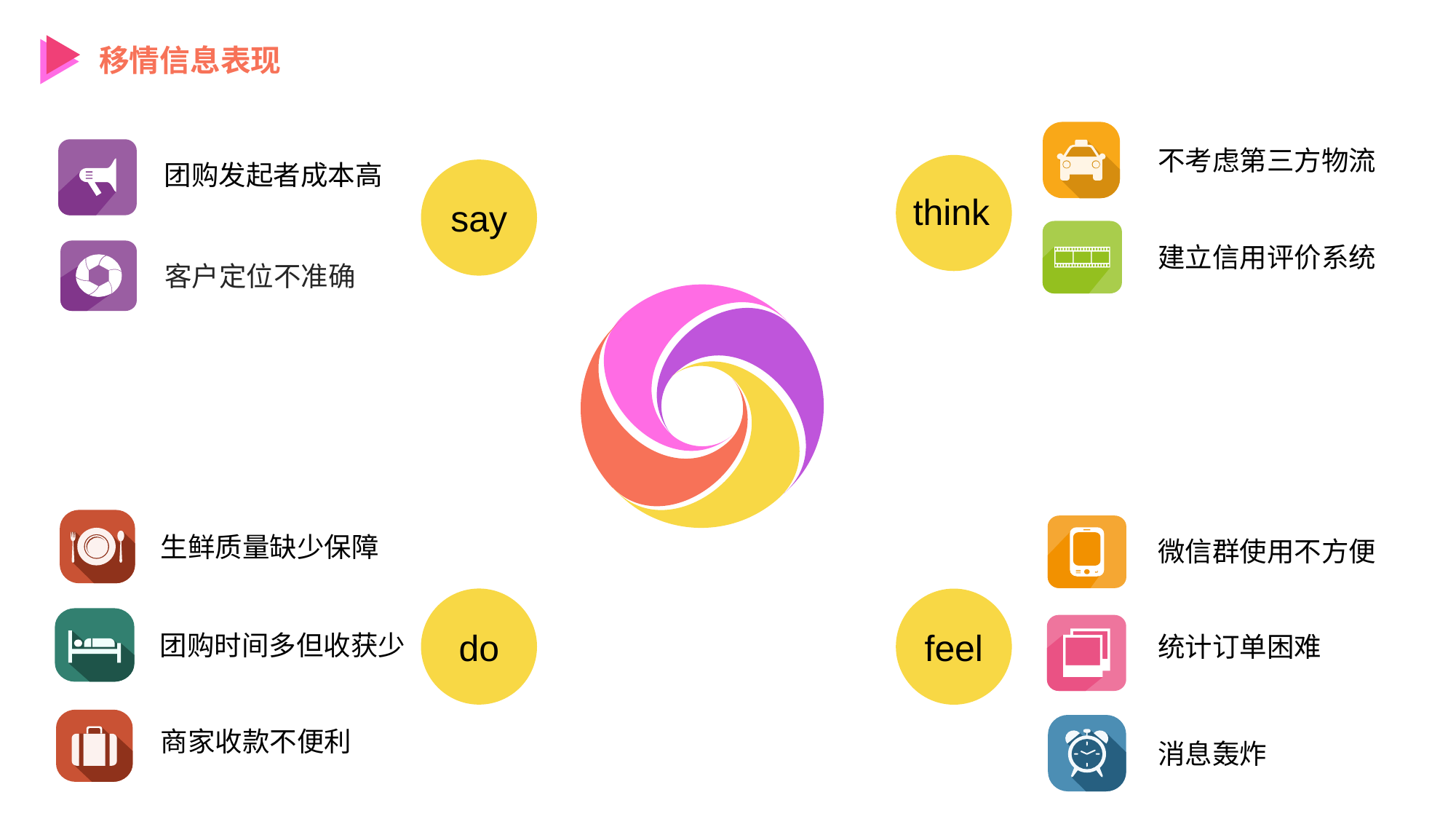

移情信息表现

不考虑第三方物流

团购发起者成本高

say
think

建立信用评价系统

客户定位不准确

生鲜质量缺少保障

微信群使用不方便
do
feel

团购时间多但收获少

统计订单困难

商家收款不便利

消息轰炸